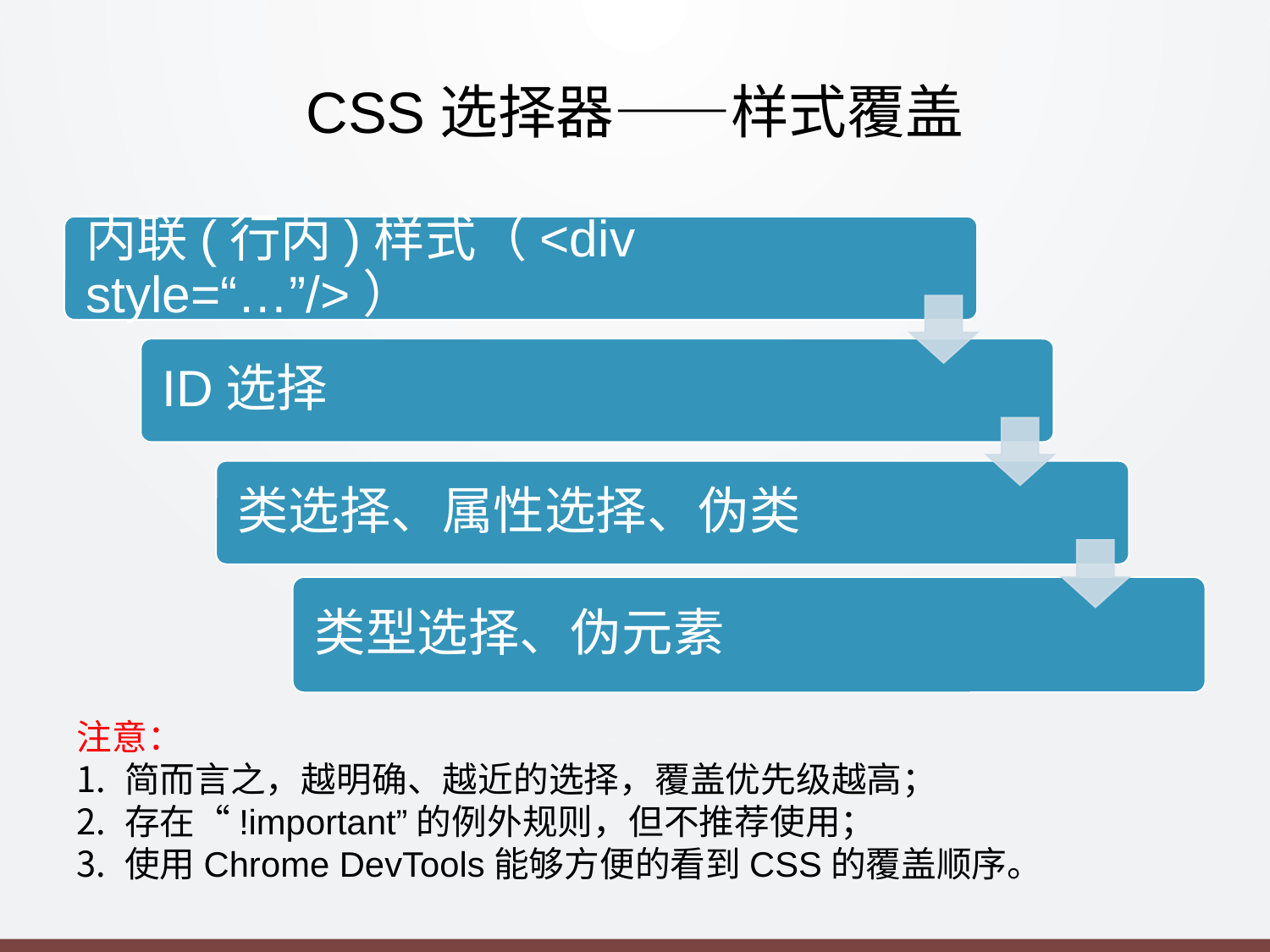

# CSS选择器——样式覆盖
内联(行内)样式（<div style=“…”/>）
ID选择
类选择、属性选择、伪类
类型选择、伪元素

注意：
简而言之，越明确、越近的选择，覆盖优先级越高；
存在“!important”的例外规则，但不推荐使用；
使用Chrome DevTools能够方便的看到CSS的覆盖顺序。